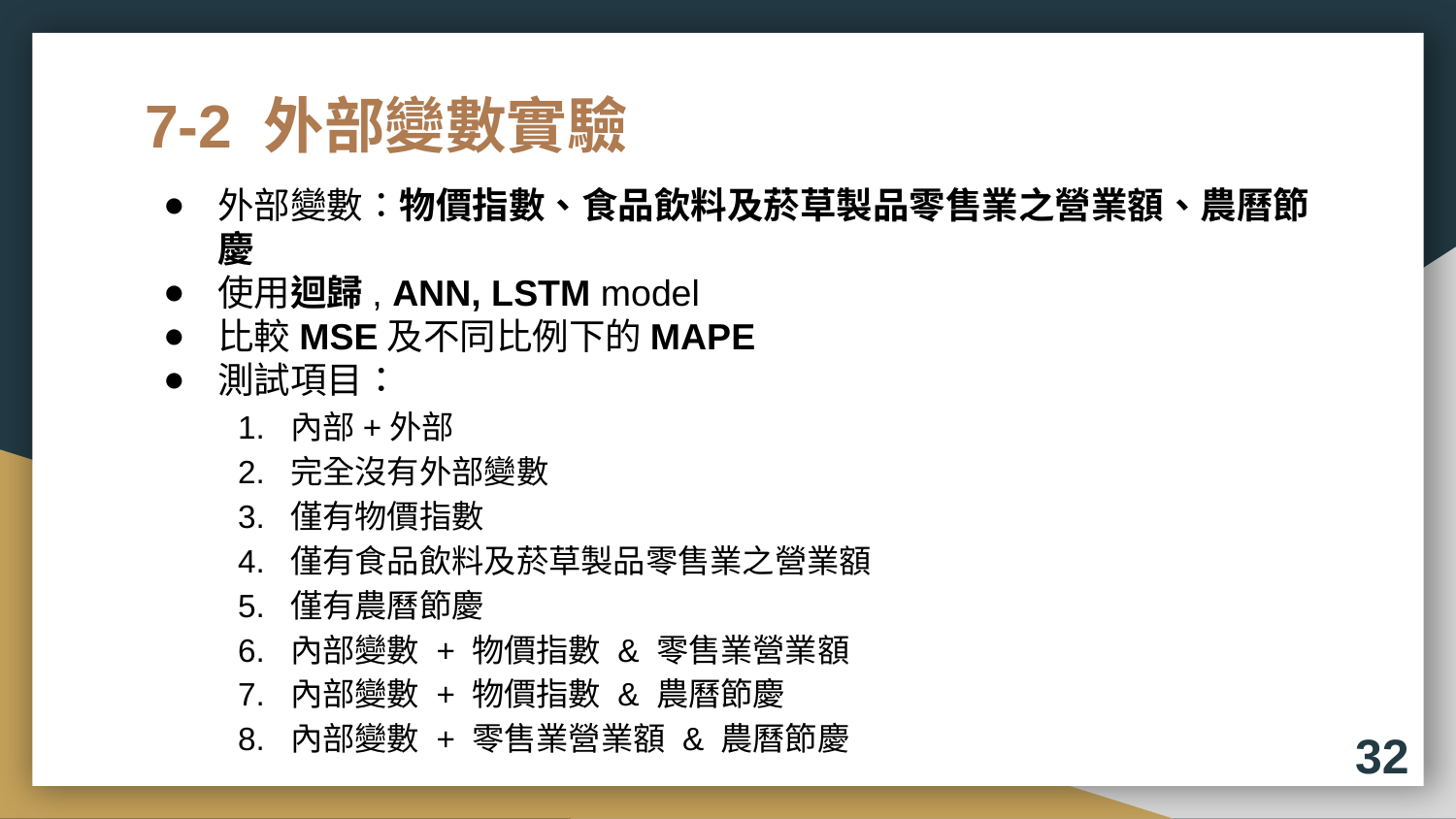

# 7-2 外部變數實驗
外部變數：物價指數、食品飲料及菸草製品零售業之營業額、農曆節慶
使用迴歸, ANN, LSTM model
比較MSE及不同比例下的MAPE
測試項目：
內部+外部
完全沒有外部變數
僅有物價指數
僅有食品飲料及菸草製品零售業之營業額
僅有農曆節慶
內部變數 + 物價指數 & 零售業營業額
內部變數 + 物價指數 & 農曆節慶
內部變數 + 零售業營業額 & 農曆節慶
32